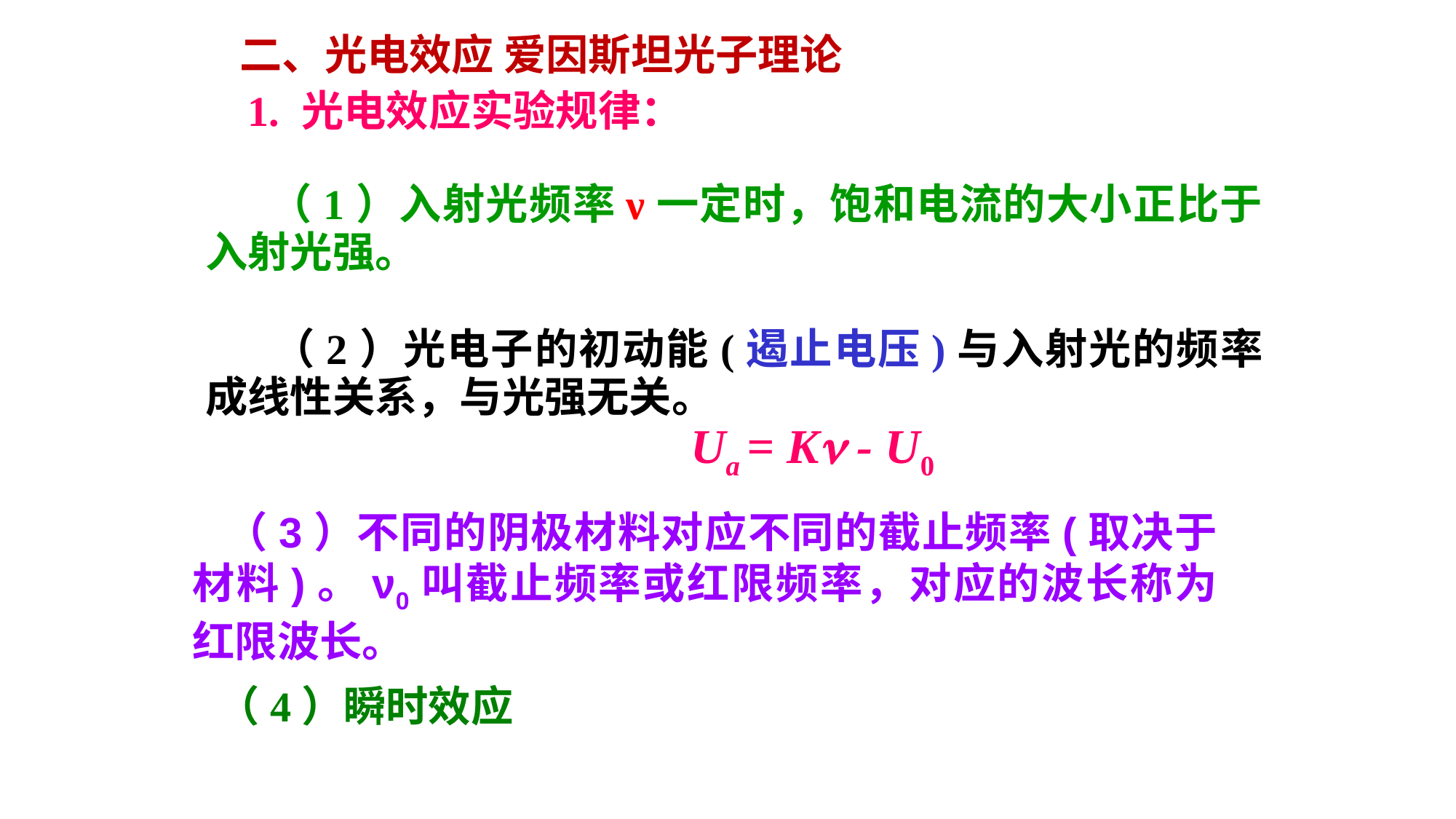

二、光电效应 爱因斯坦光子理论
    1. 光电效应实验规律：

     （1）入射光频率ν一定时，饱和电流的大小正比于入射光强。

     （2）光电子的初动能(遏止电压)与入射光的频率成线性关系，与光强无关。
 Ua = Kν - U0
  （3）不同的阴极材料对应不同的截止频率(取决于材料)。ν0叫截止频率或红限频率，对应的波长称为红限波长。
（4）瞬时效应